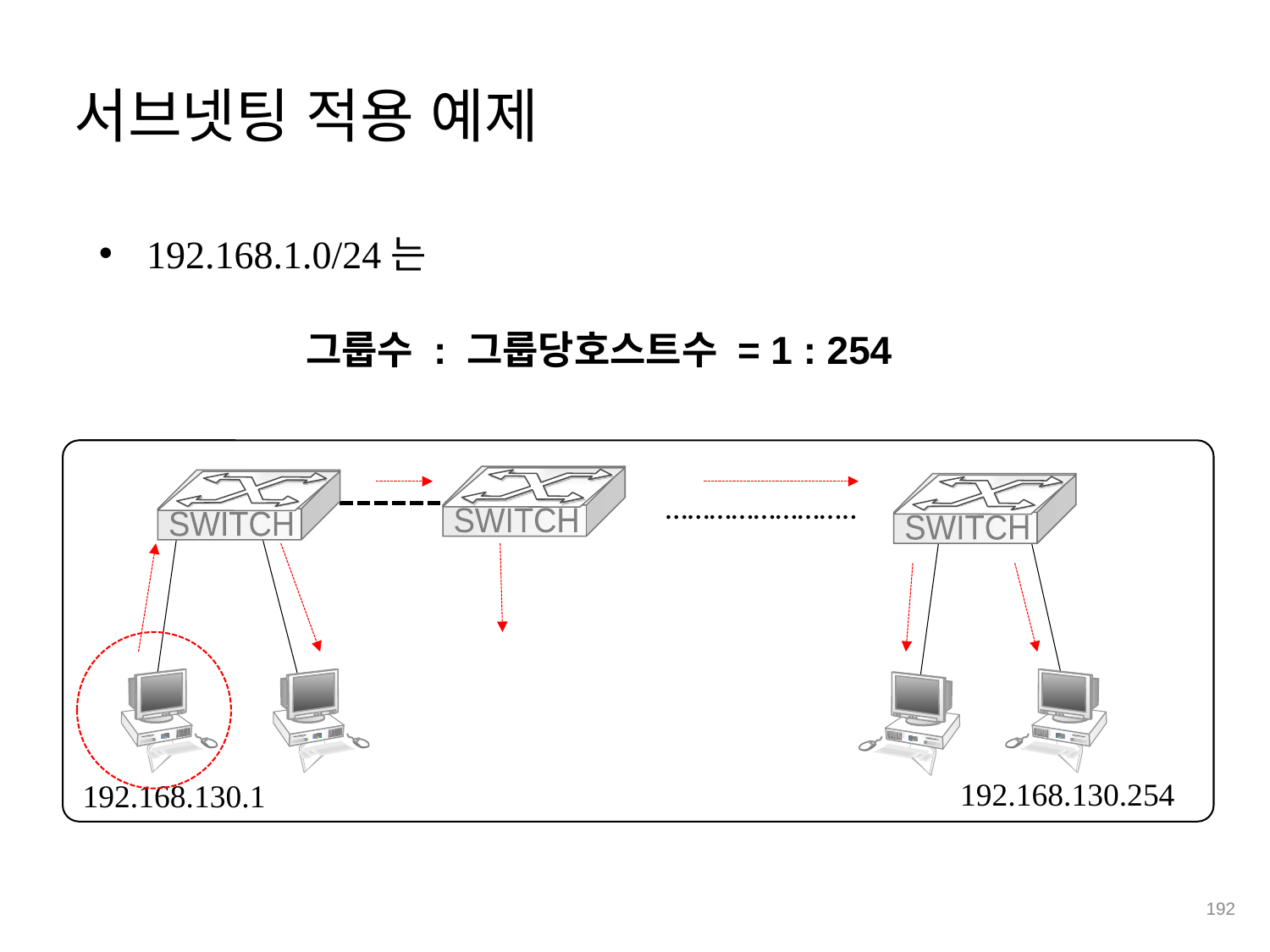

# 서브넷팅 적용 예제
192.168.1.0/24는
그룹수 : 그룹당호스트수 = 1 : 254

……………………..
SWITCH
SWITCH
SWITCH

 192.168.130.254
 192.168.130.1
192